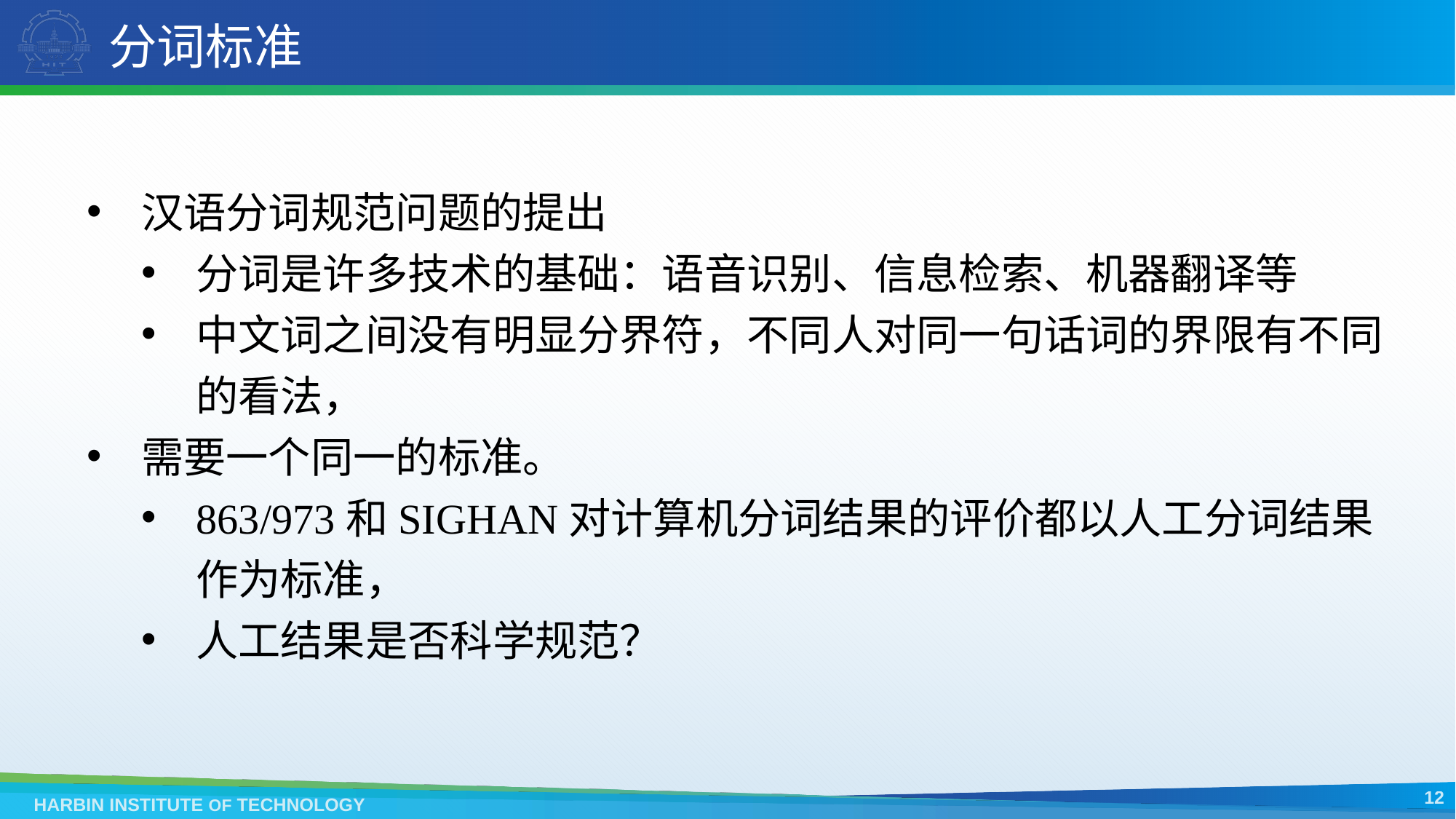

# 分词标准
汉语分词规范问题的提出
分词是许多技术的基础：语音识别、信息检索、机器翻译等
中文词之间没有明显分界符，不同人对同一句话词的界限有不同的看法，
需要一个同一的标准。
863/973和SIGHAN对计算机分词结果的评价都以人工分词结果作为标准，
人工结果是否科学规范？
12
HARBIN INSTITUTE OF TECHNOLOGY